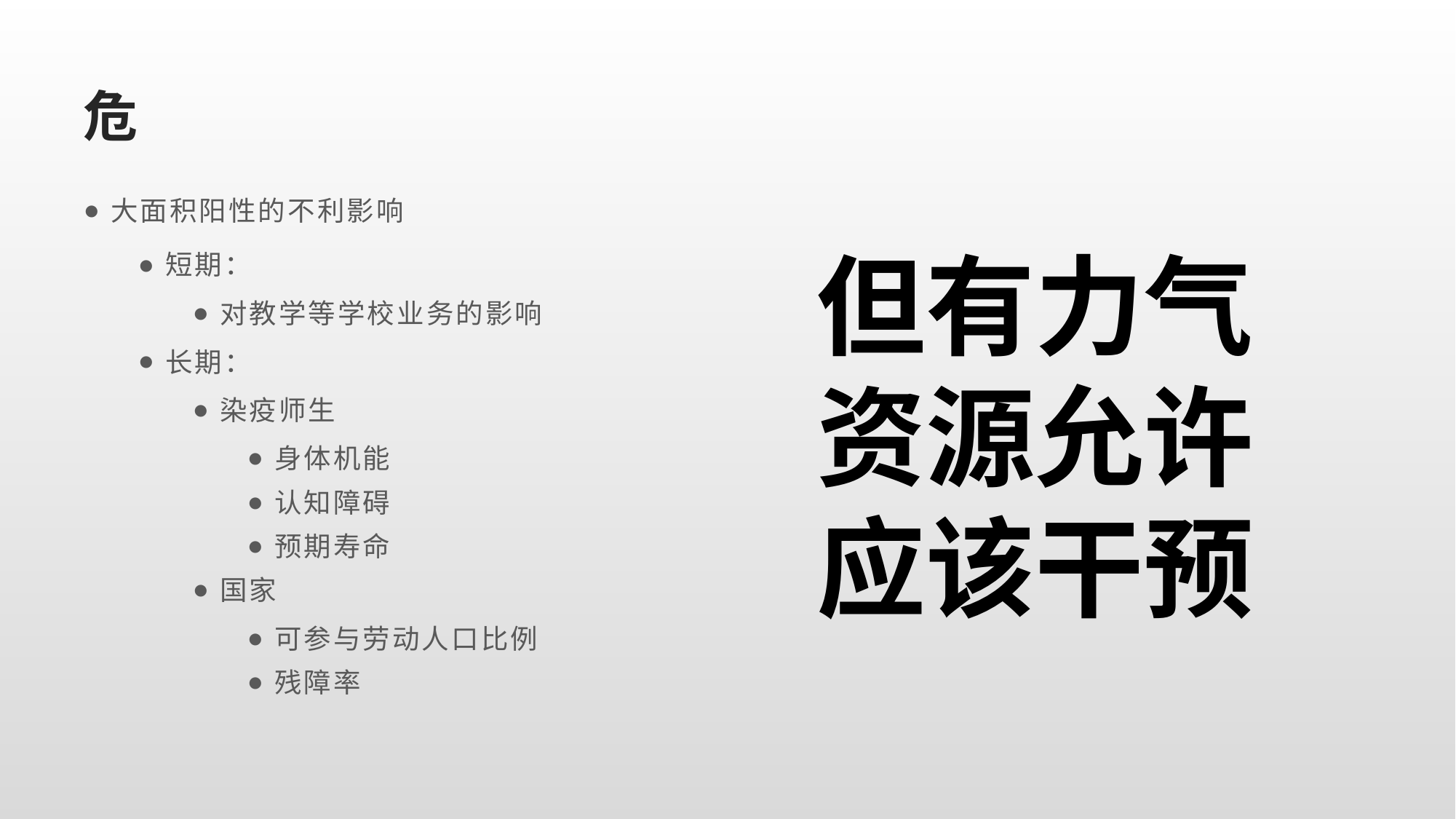

# 危
大面积阳性的不利影响
短期：
对教学等学校业务的影响
长期：
染疫师生
身体机能
认知障碍
预期寿命
国家
可参与劳动人口比例
残障率

但有力气
资源允许
应该干预